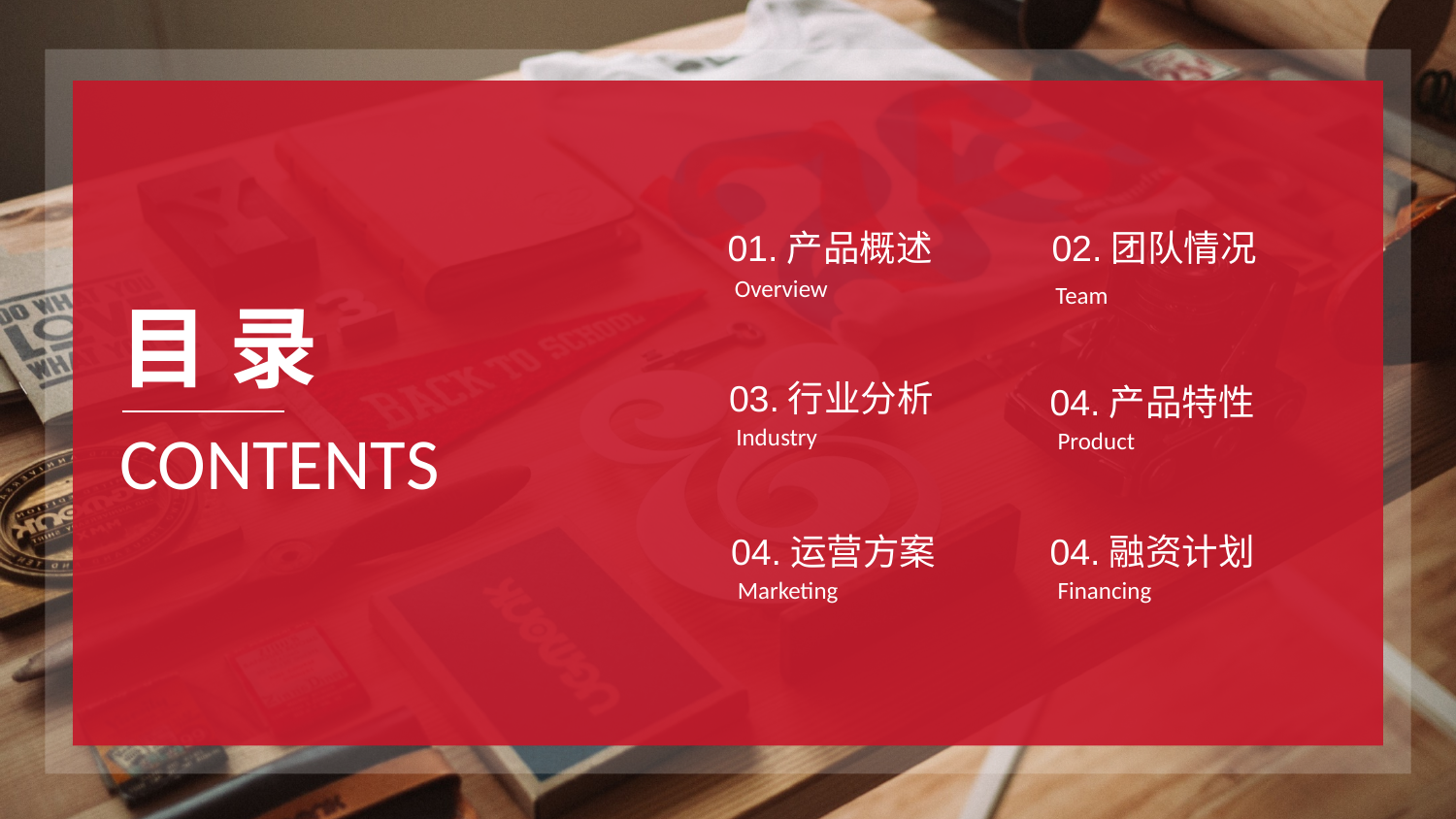

01.产品概述
02.团队情况
Overview
Team
目 录
03.行业分析
04.产品特性
CONTENTS
Industry
Product
04.运营方案
04.融资计划
Marketing
Financing